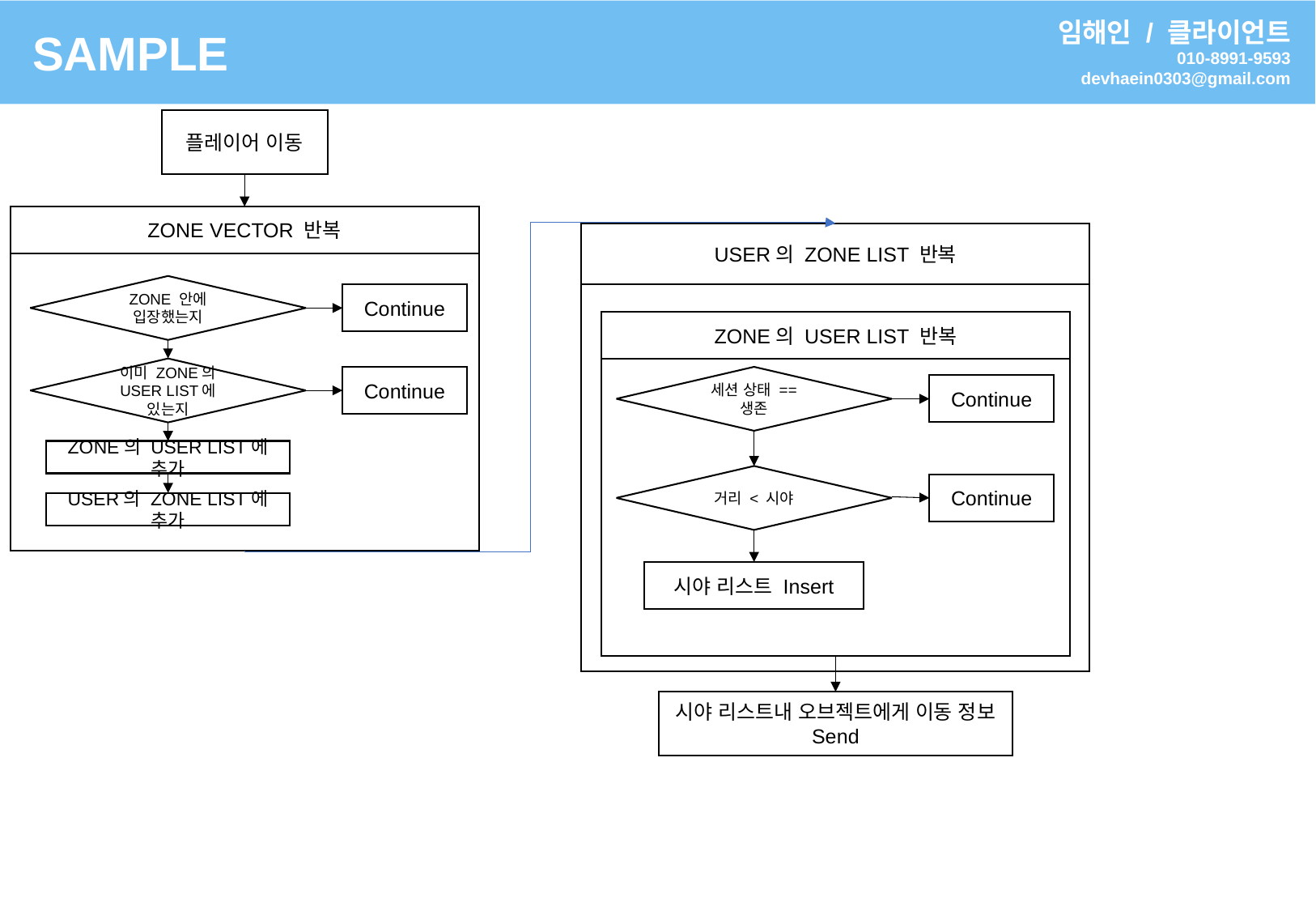

임해인 / 클라이언트
010-8991-9593
devhaein0303@gmail.com
SAMPLE
플레이어 이동

ZONE VECTOR 반복

USER의 ZONE LIST 반복
ZONE 안에 입장했는지
Continue

ZONE의 USER LIST 반복
이미 ZONE의 USER LIST에 있는지
세션 상태 == 생존
Continue
Continue
ZONE의 USER LIST에 추가
거리 < 시야
Continue
USER의 ZONE LIST에 추가
시야 리스트 Insert
시야 리스트내 오브젝트에게 이동 정보 Send